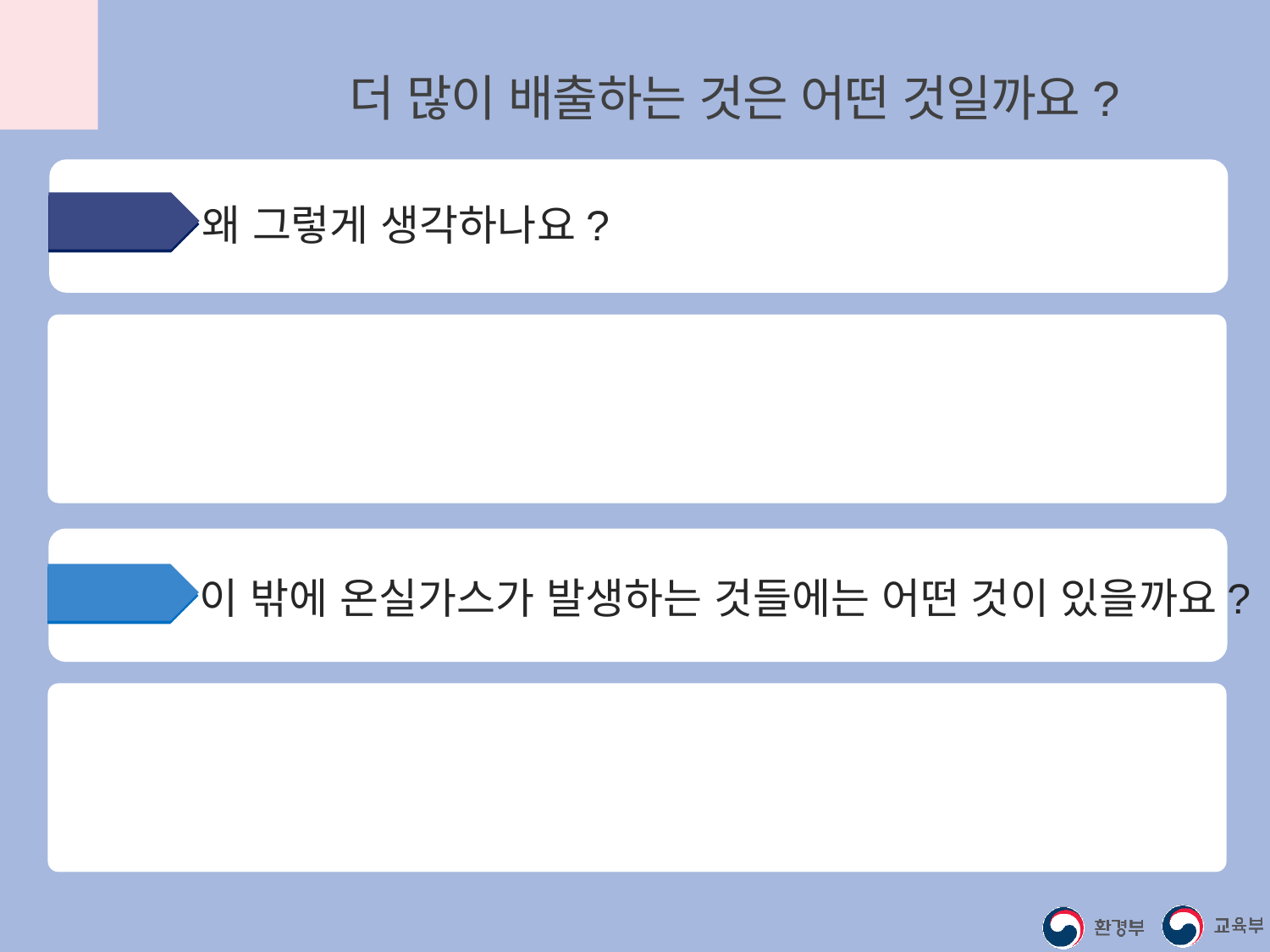

온실가스를 더 많이 배출하는 것은 어떤 것일까요?

Q1
왜 그렇게 생각하나요?

Q2
이 밖에 온실가스가 발생하는 것들에는 어떤 것이 있을까요?